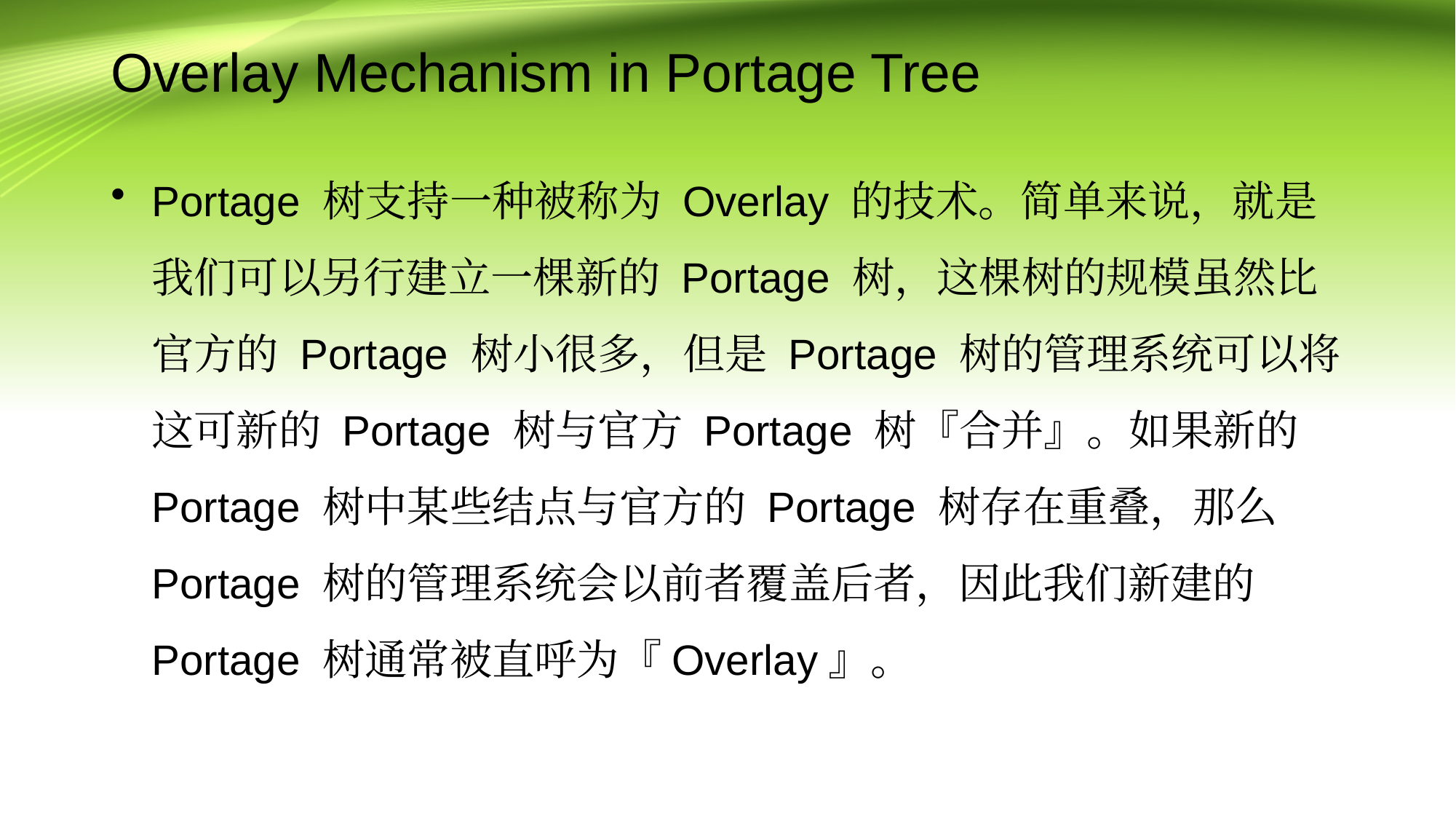

# Overlay Mechanism in Portage Tree
Portage 树支持一种被称为 Overlay 的技术。简单来说，就是我们可以另行建立一棵新的 Portage 树，这棵树的规模虽然比官方的 Portage 树小很多，但是 Portage 树的管理系统可以将这可新的 Portage 树与官方 Portage 树『合并』。如果新的 Portage 树中某些结点与官方的 Portage 树存在重叠，那么 Portage 树的管理系统会以前者覆盖后者，因此我们新建的 Portage 树通常被直呼为『Overlay』。